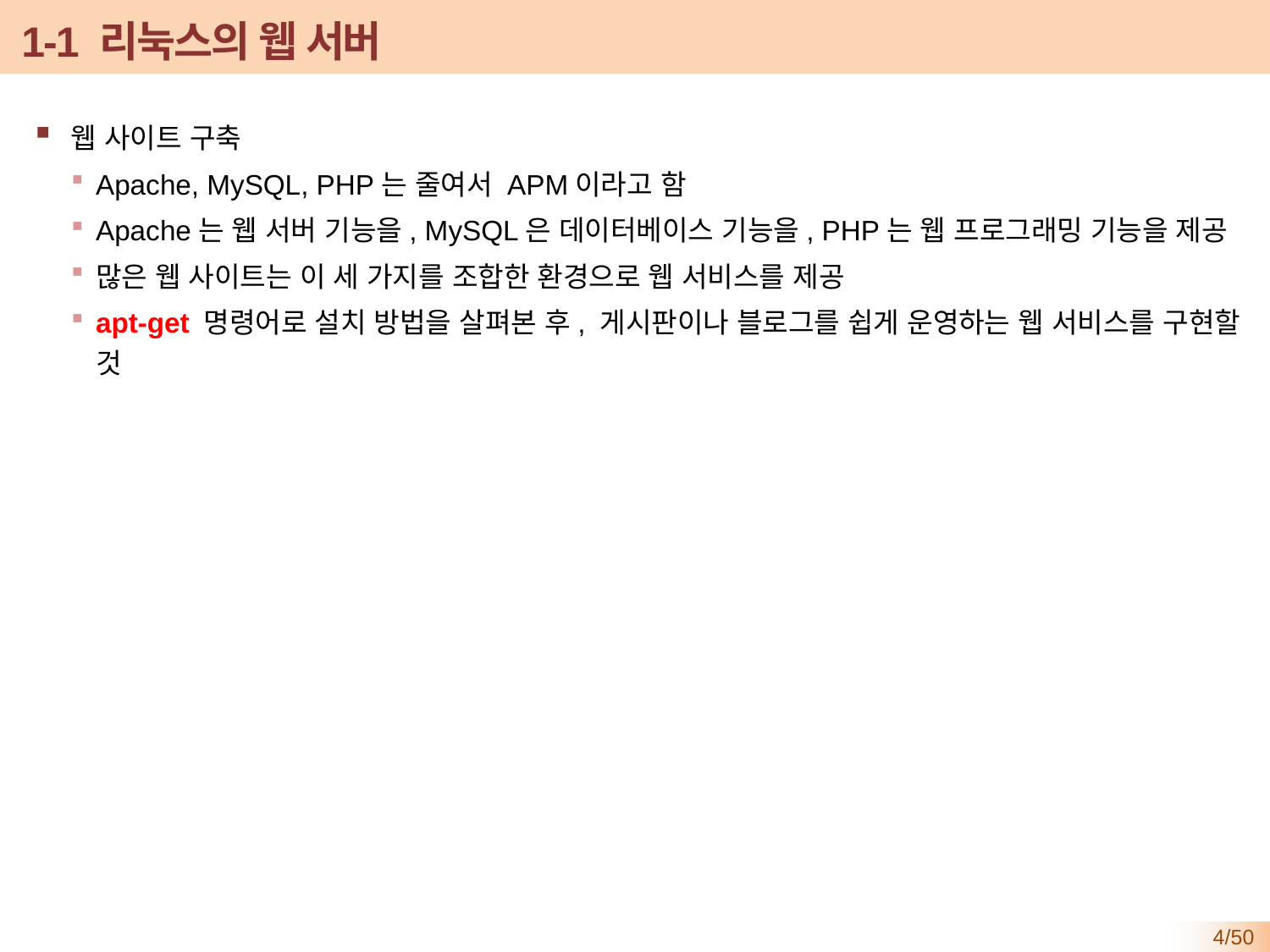

# 1-1 리눅스의 웹 서버
웹 사이트 구축
Apache, MySQL, PHP는 줄여서 APM이라고 함
Apache는 웹 서버 기능을, MySQL은 데이터베이스 기능을, PHP는 웹 프로그래밍 기능을 제공
많은 웹 사이트는 이 세 가지를 조합한 환경으로 웹 서비스를 제공
apt-get 명령어로 설치 방법을 살펴본 후, 게시판이나 블로그를 쉽게 운영하는 웹 서비스를 구현할 것